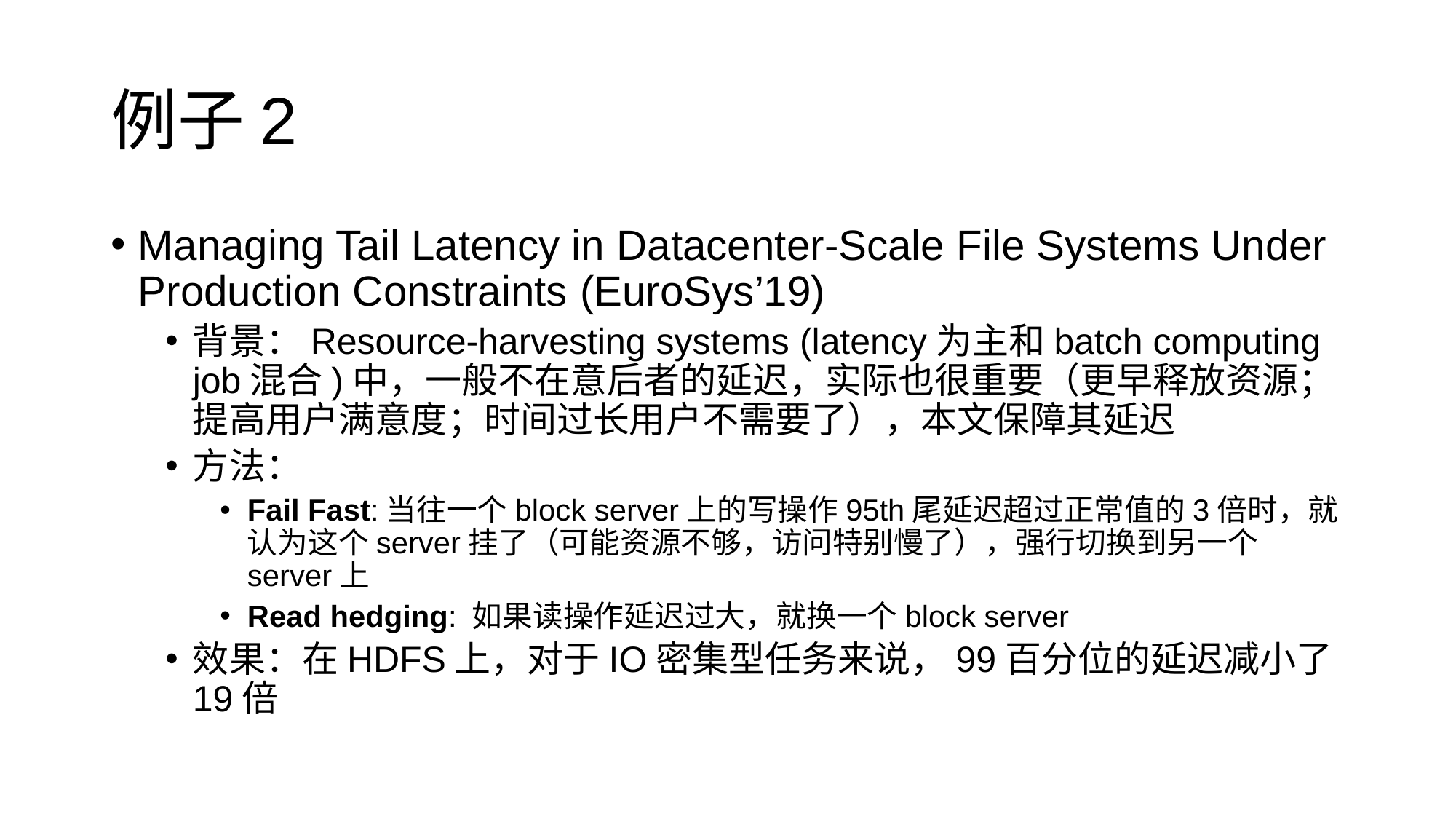

# 例子2
Managing Tail Latency in Datacenter-Scale File Systems Under Production Constraints (EuroSys’19)
背景：Resource-harvesting systems (latency为主和batch computing job混合)中，一般不在意后者的延迟，实际也很重要（更早释放资源；提高用户满意度；时间过长用户不需要了），本文保障其延迟
方法：
Fail Fast:当往一个block server上的写操作95th尾延迟超过正常值的3倍时，就认为这个server挂了（可能资源不够，访问特别慢了），强行切换到另一个server上
Read hedging: 如果读操作延迟过大，就换一个block server
效果：在HDFS上，对于IO密集型任务来说，99百分位的延迟减小了19倍